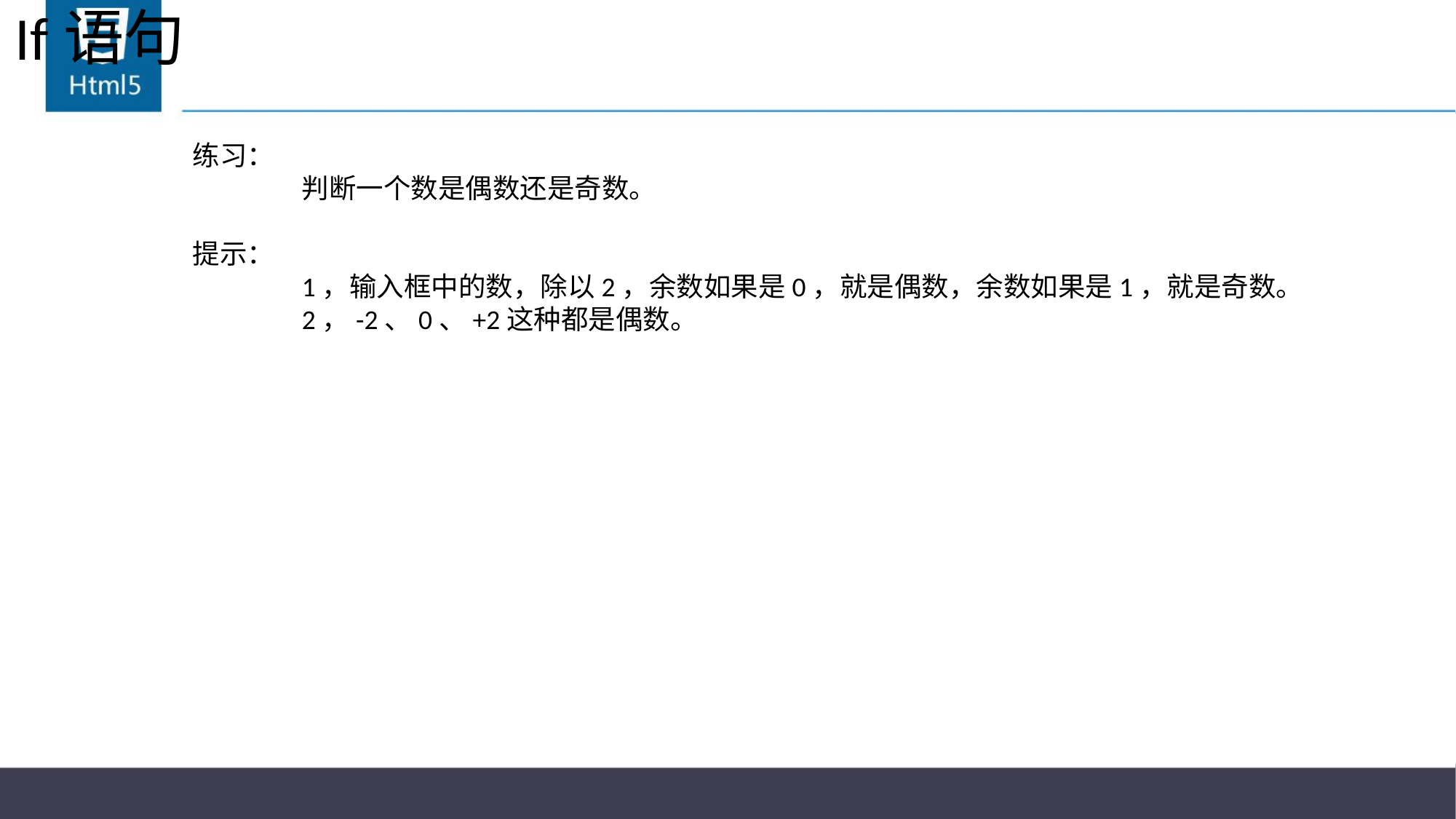

# If语句
练习：
	判断一个数是偶数还是奇数。

提示：
	1，输入框中的数，除以2，余数如果是0，就是偶数，余数如果是1，就是奇数。
	2，-2、0、+2这种都是偶数。